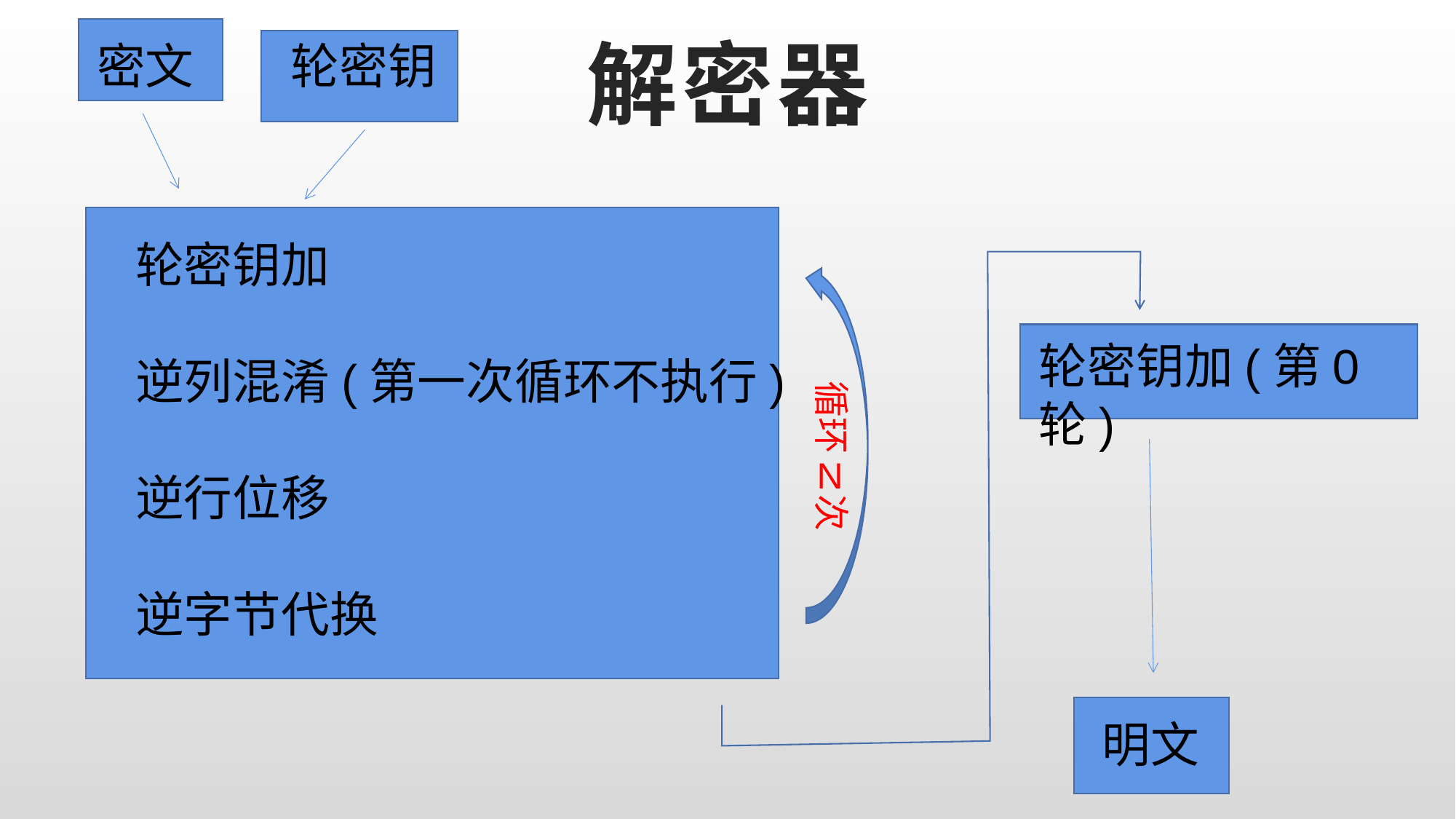

# 解密器
密文

轮密钥

轮密钥加

逆列混淆(第一次循环不执行)

逆行位移

逆字节代换

轮密钥加(第0轮)
循环     次
N

明文